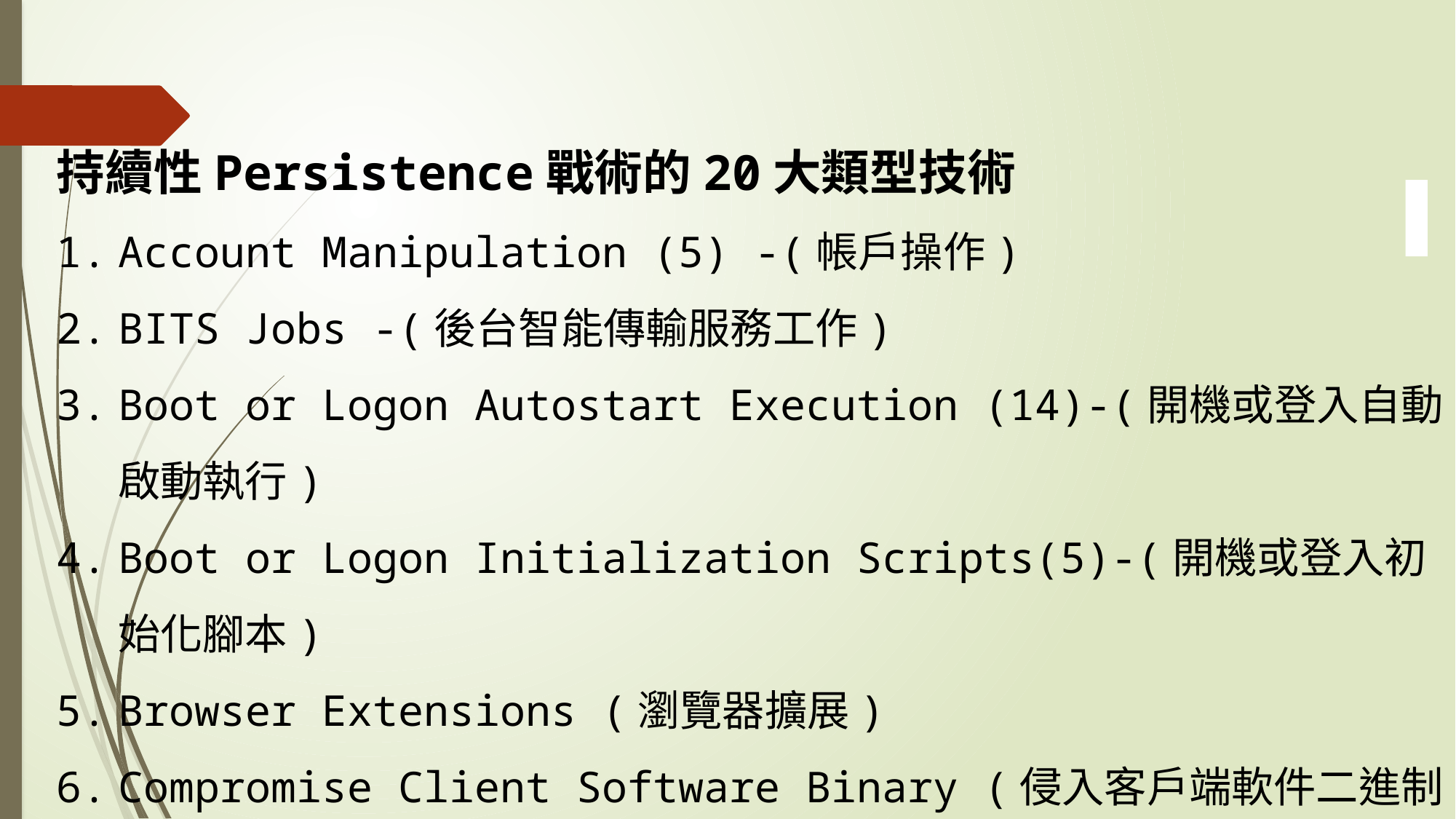

持續性Persistence戰術的20大類型技術
Account Manipulation (5) -(帳戶操作)
BITS Jobs -(後台智能傳輸服務工作)
Boot or Logon Autostart Execution (14)-(開機或登入自動啟動執行)
Boot or Logon Initialization Scripts(5)-(開機或登入初始化腳本)
Browser Extensions (瀏覽器擴展)
Compromise Client Software Binary (侵入客戶端軟件二進制文件)
Create Account(3)-(創建帳戶)
Create or Modify System Process(4)-(創建或修改系統進程)